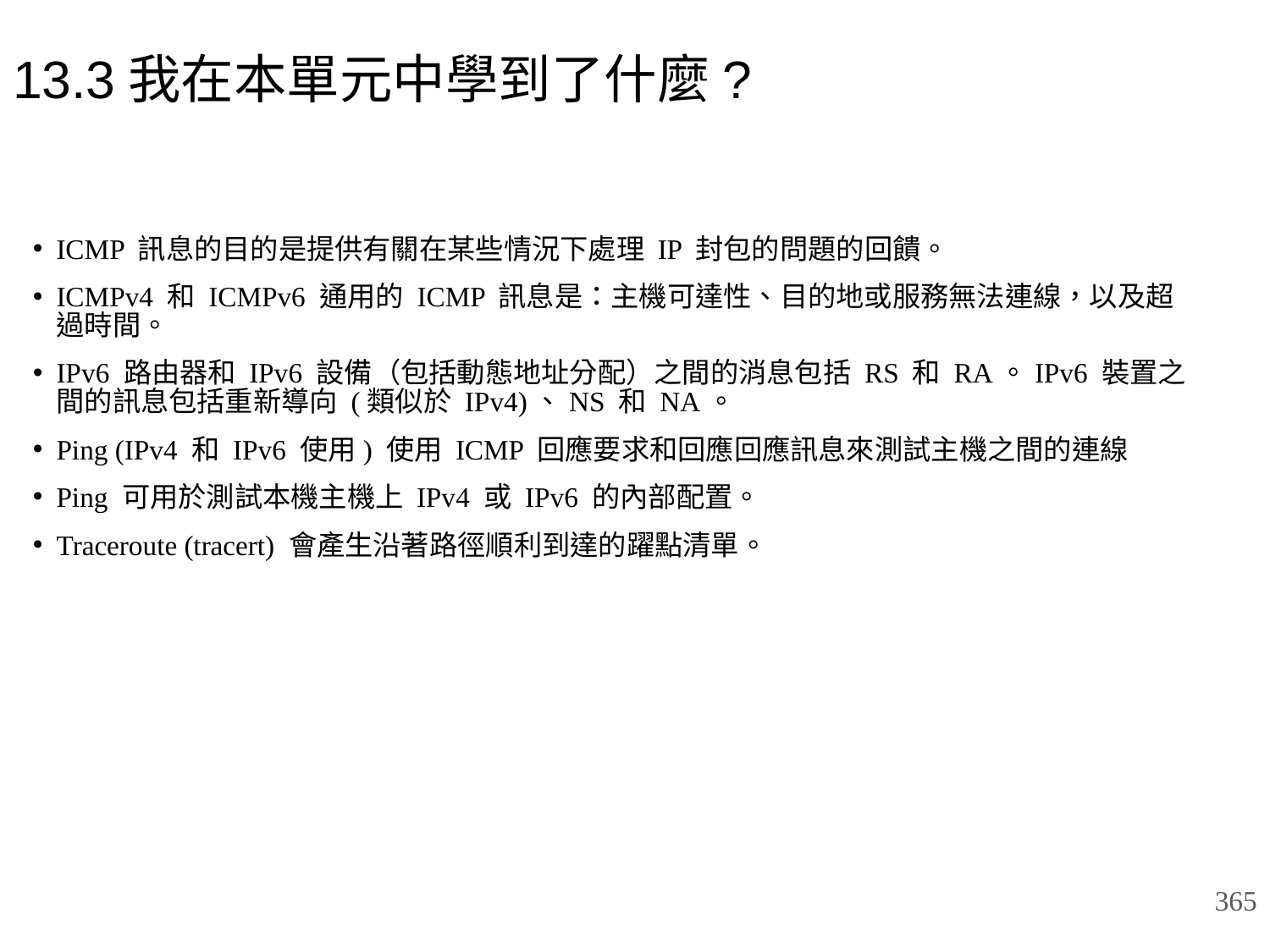

# 13.3我在本單元中學到了什麼?
ICMP 訊息的目的是提供有關在某些情況下處理 IP 封包的問題的回饋。
ICMPv4 和 ICMPv6 通用的 ICMP 訊息是：主機可達性、目的地或服務無法連線，以及超過時間。
IPv6 路由器和 IPv6 設備（包括動態地址分配）之間的消息包括 RS 和 RA。IPv6 裝置之間的訊息包括重新導向 (類似於 IPv4)、NS 和 NA。
Ping (IPv4 和 IPv6 使用) 使用 ICMP 回應要求和回應回應訊息來測試主機之間的連線
Ping 可用於測試本機主機上 IPv4 或 IPv6 的內部配置。
Traceroute (tracert) 會產生沿著路徑順利到達的躍點清單。
365